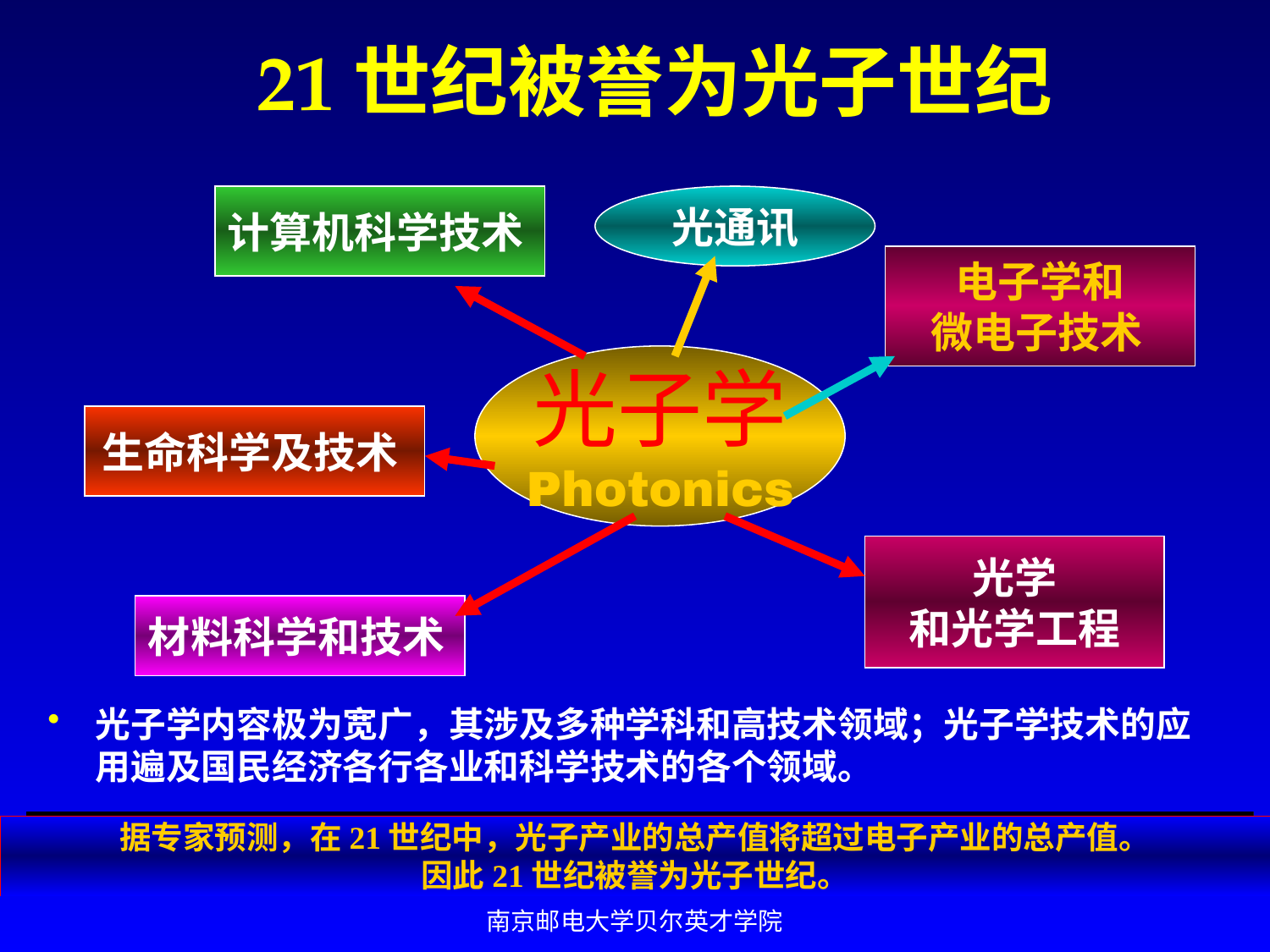

# 21世纪被誉为光子世纪
计算机科学技术
光通讯
电子学和
微电子技术

光子学
Photonics

生命科学及技术

光学
和光学工程
材料科学和技术
光子学内容极为宽广，其涉及多种学科和高技术领域；光子学技术的应用遍及国民经济各行各业和科学技术的各个领域。

据专家预测，在21世纪中，光子产业的总产值将超过电子产业的总产值。
因此21世纪被誉为光子世纪。

南京邮电大学贝尔英才学院
30